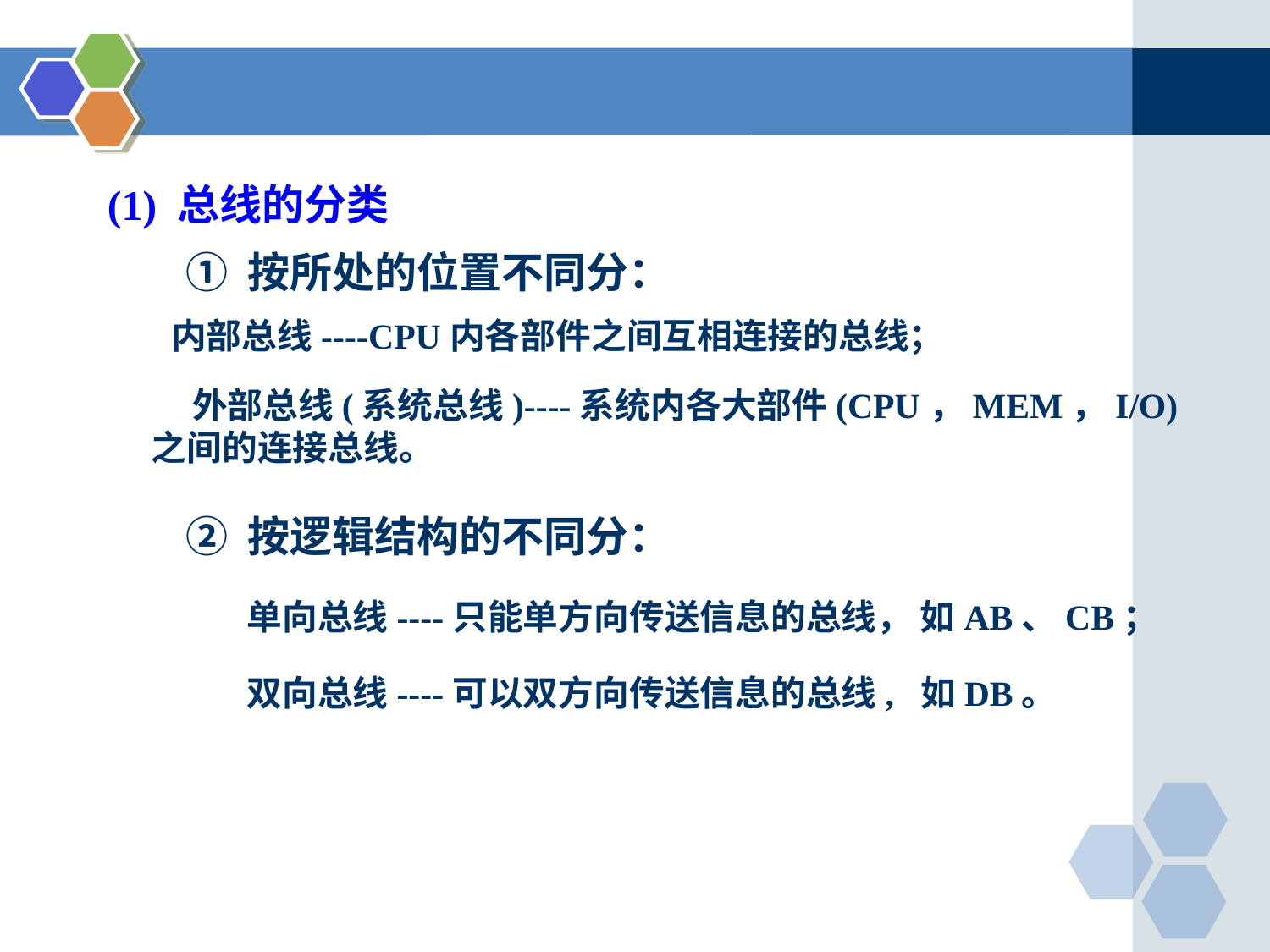

(1) 总线的分类
① 按所处的位置不同分：
内部总线----CPU内各部件之间互相连接的总线；
    外部总线(系统总线)----系统内各大部件(CPU，MEM，I/O)    之间的连接总线。
② 按逻辑结构的不同分：
单向总线----只能单方向传送信息的总线， 如AB、CB；
双向总线----可以双方向传送信息的总线,  如DB。